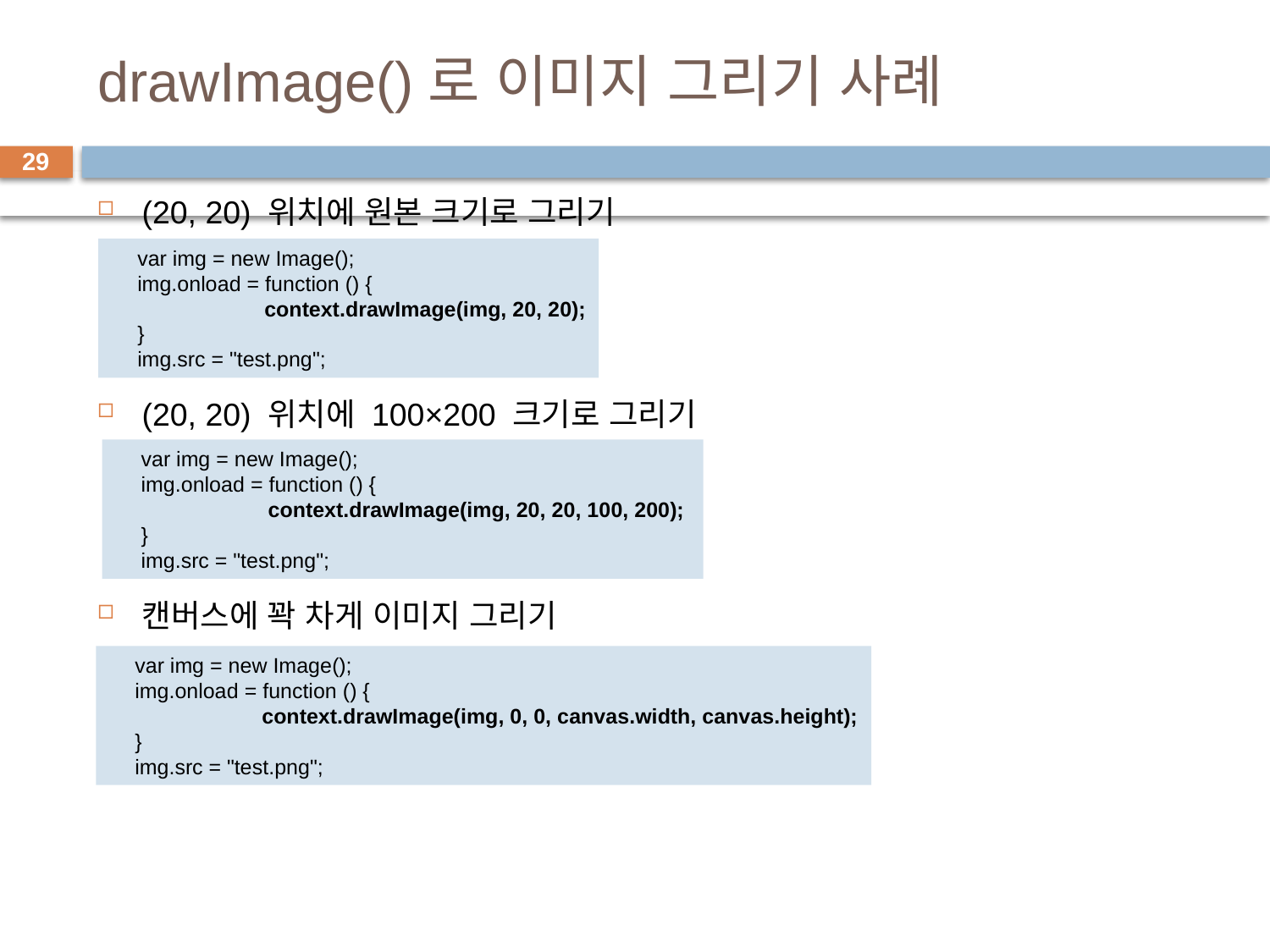

# drawImage()로 이미지 그리기 사례
29
(20, 20) 위치에 원본 크기로 그리기

(20, 20) 위치에 100×200 크기로 그리기

캔버스에 꽉 차게 이미지 그리기

var img = new Image();
img.onload = function () {
	context.drawImage(img, 20, 20);
}
img.src = "test.png";
var img = new Image();
img.onload = function () {
	context.drawImage(img, 20, 20, 100, 200);
}
img.src = "test.png";
var img = new Image();
img.onload = function () {
	context.drawImage(img, 0, 0, canvas.width, canvas.height);
}
img.src = "test.png";